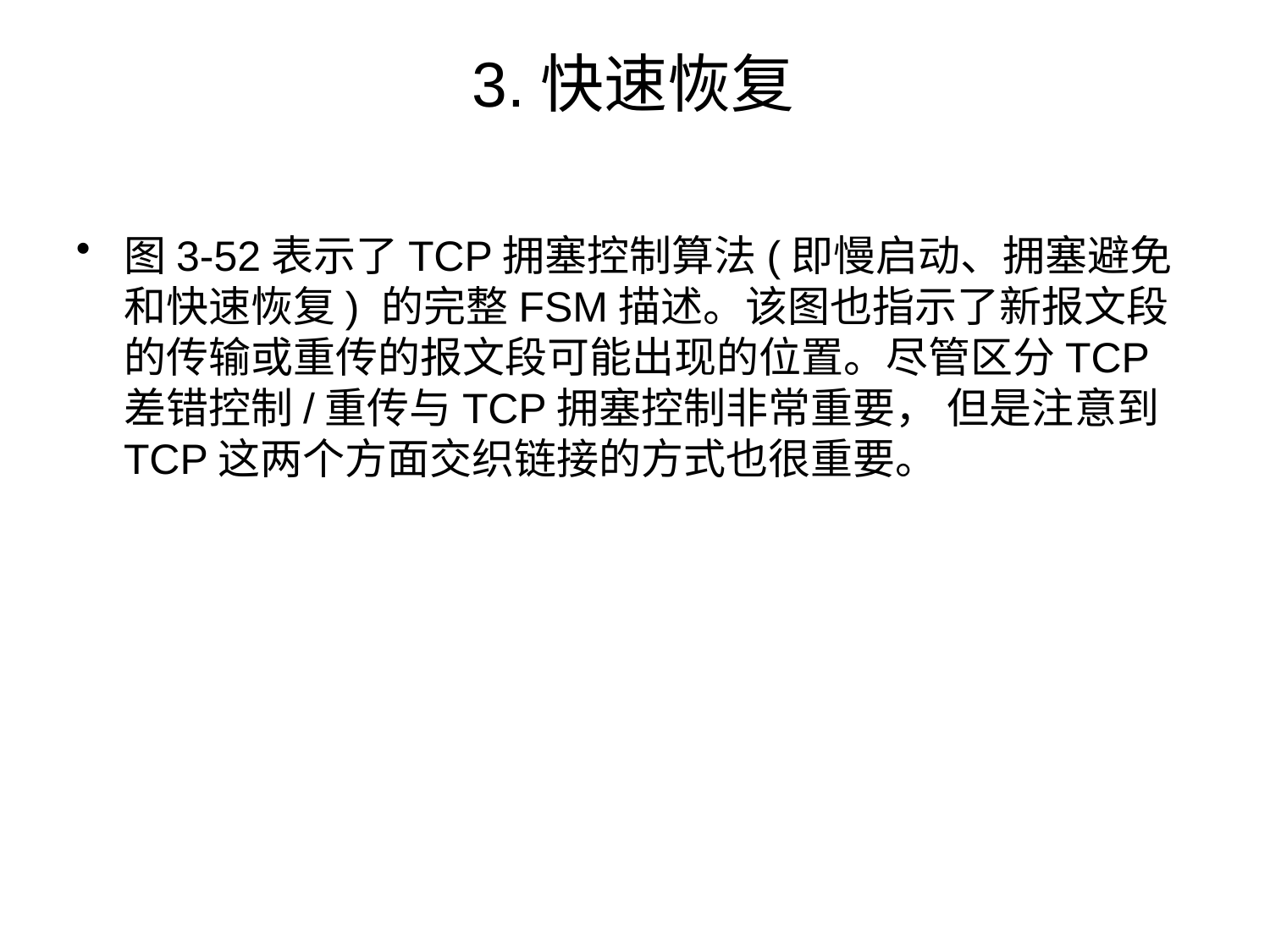

# 3.快速恢复
图3-52表示了TCP拥塞控制算法(即慢启动、拥塞避免和快速恢复) 的完整FSM描述。该图也指示了新报文段的传输或重传的报文段可能出现的位置。尽管区分TCP差错控制/重传与TCP拥塞控制非常重要， 但是注意到TCP这两个方面交织链接的方式也很重要。